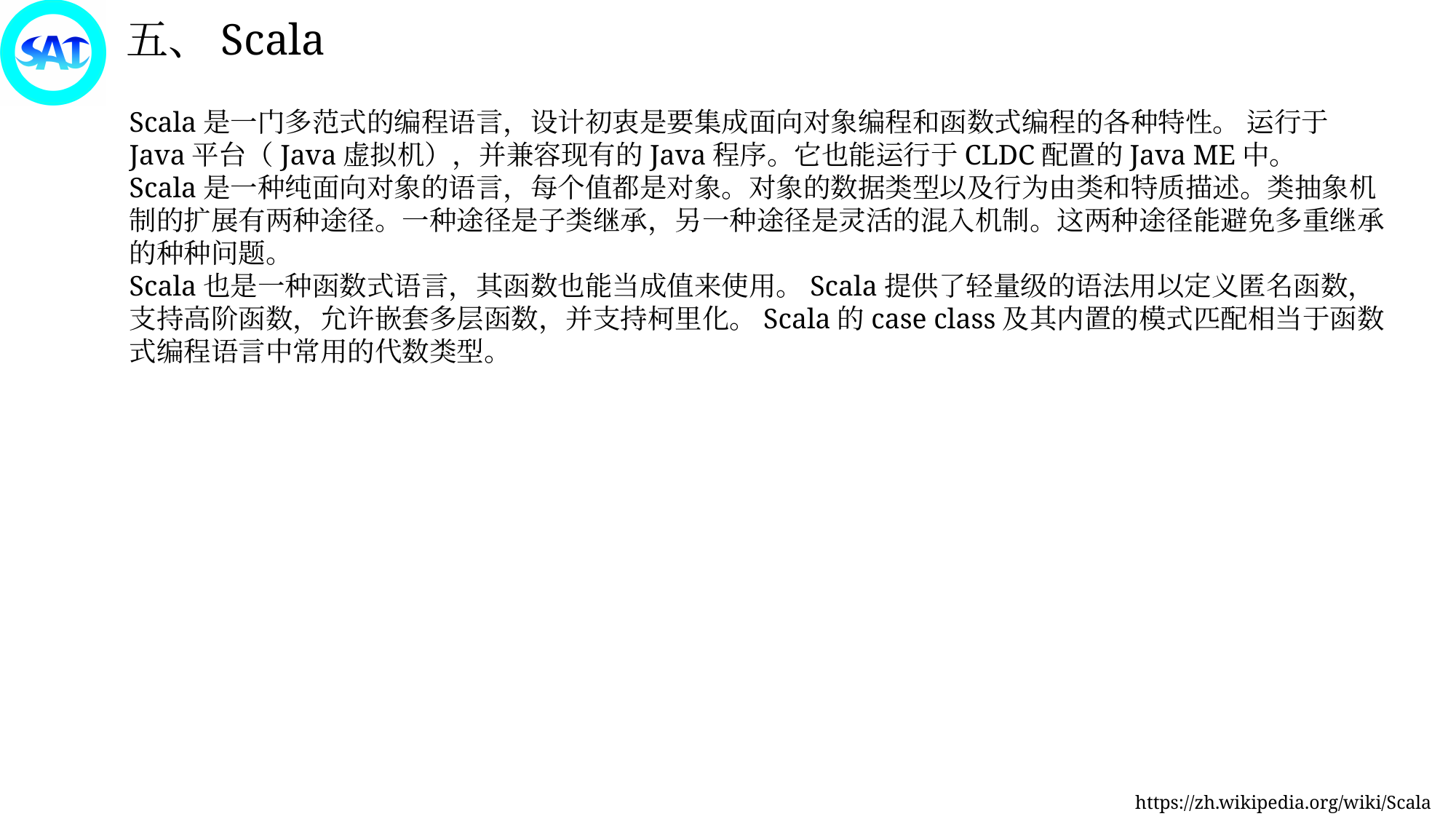

五、Scala
Scala是一门多范式的编程语言，设计初衷是要集成面向对象编程和函数式编程的各种特性。 运行于Java平台（Java虚拟机），并兼容现有的Java程序。它也能运行于CLDC配置的Java ME中。
Scala是一种纯面向对象的语言，每个值都是对象。对象的数据类型以及行为由类和特质描述。类抽象机制的扩展有两种途径。一种途径是子类继承，另一种途径是灵活的混入机制。这两种途径能避免多重继承的种种问题。
Scala也是一种函数式语言，其函数也能当成值来使用。Scala提供了轻量级的语法用以定义匿名函数，支持高阶函数，允许嵌套多层函数，并支持柯里化。Scala的case class及其内置的模式匹配相当于函数式编程语言中常用的代数类型。
https://zh.wikipedia.org/wiki/Scala